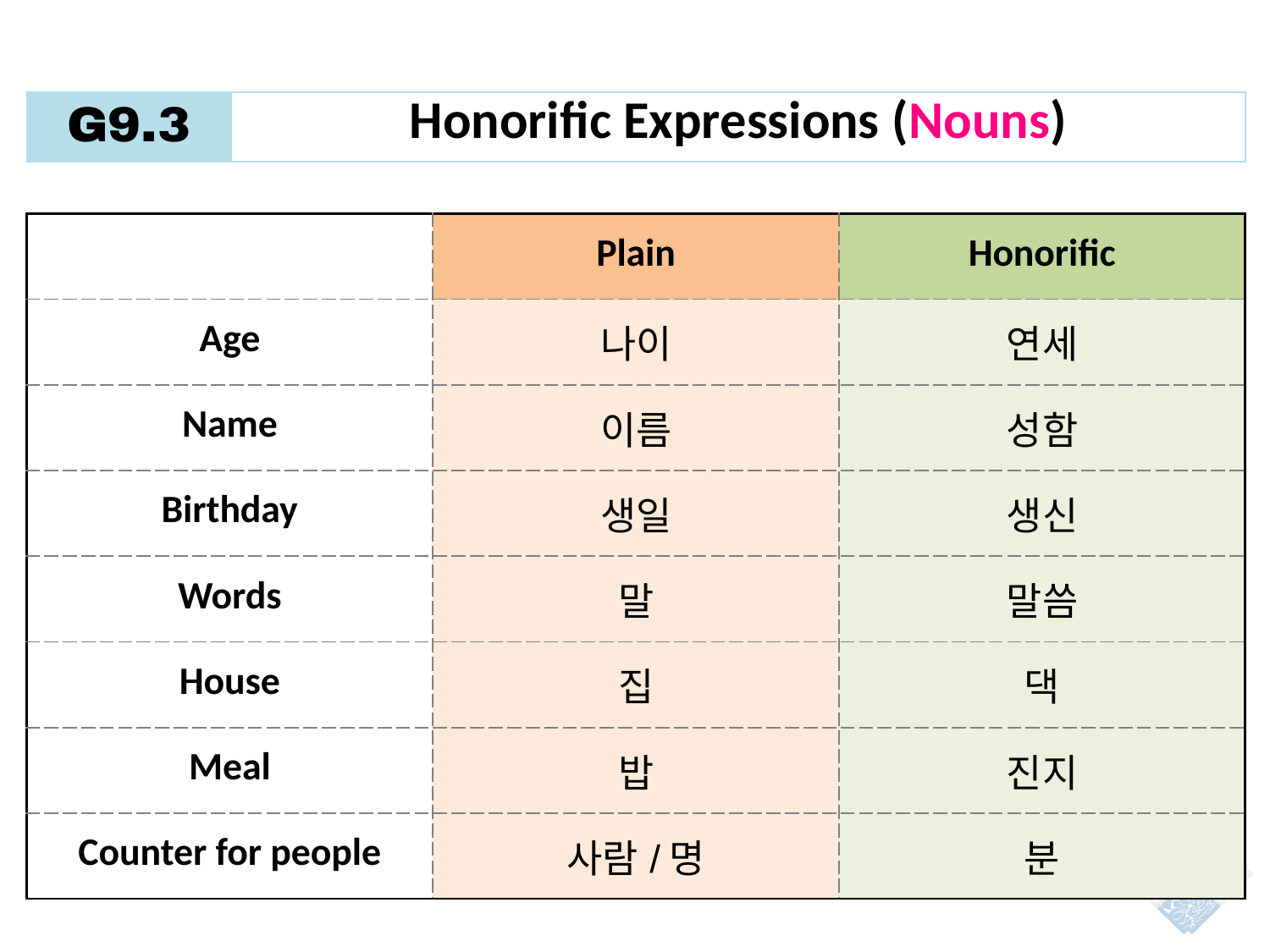

| G9.3 | Honorific Expressions (Nouns) |
| --- | --- |
|  | Plain | Honorific |
| --- | --- | --- |
| Age | 나이 | 연세 |
| Name | 이름 | 성함 |
| Birthday | 생일 | 생신 |
| Words | 말 | 말씀 |
| House | 집 | 댁 |
| Meal | 밥 | 진지 |
| Counter for people | 사람/명 | 분 |